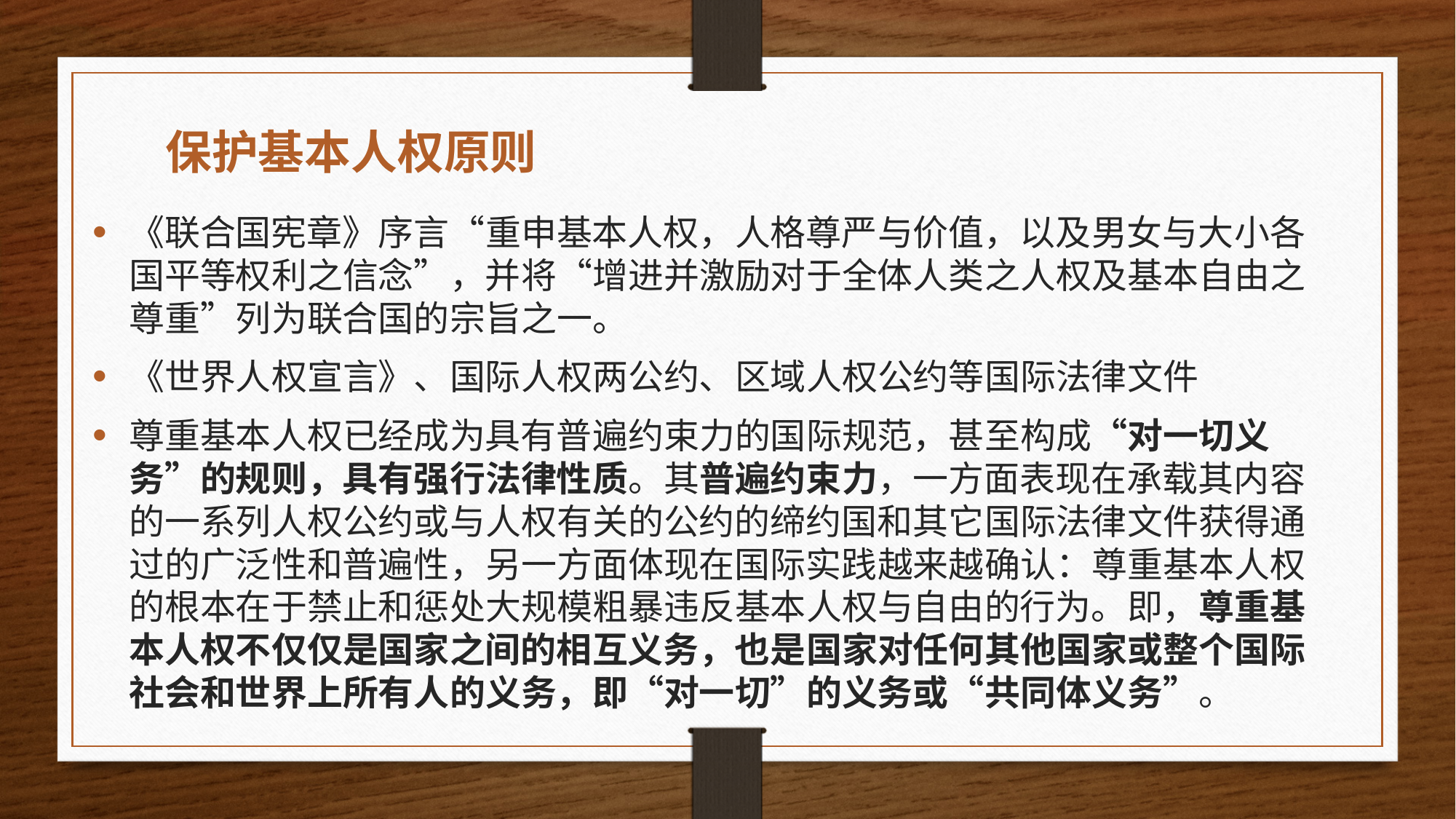

# 保护基本人权原则
《联合国宪章》序言“重申基本人权，人格尊严与价值，以及男女与大小各国平等权利之信念”，并将“增进并激励对于全体人类之人权及基本自由之尊重”列为联合国的宗旨之一。
《世界人权宣言》、国际人权两公约、区域人权公约等国际法律文件
尊重基本人权已经成为具有普遍约束力的国际规范，甚至构成“对一切义务”的规则，具有强行法律性质。其普遍约束力，一方面表现在承载其内容的一系列人权公约或与人权有关的公约的缔约国和其它国际法律文件获得通过的广泛性和普遍性，另一方面体现在国际实践越来越确认：尊重基本人权的根本在于禁止和惩处大规模粗暴违反基本人权与自由的行为。即，尊重基本人权不仅仅是国家之间的相互义务，也是国家对任何其他国家或整个国际社会和世界上所有人的义务，即“对一切”的义务或“共同体义务”。